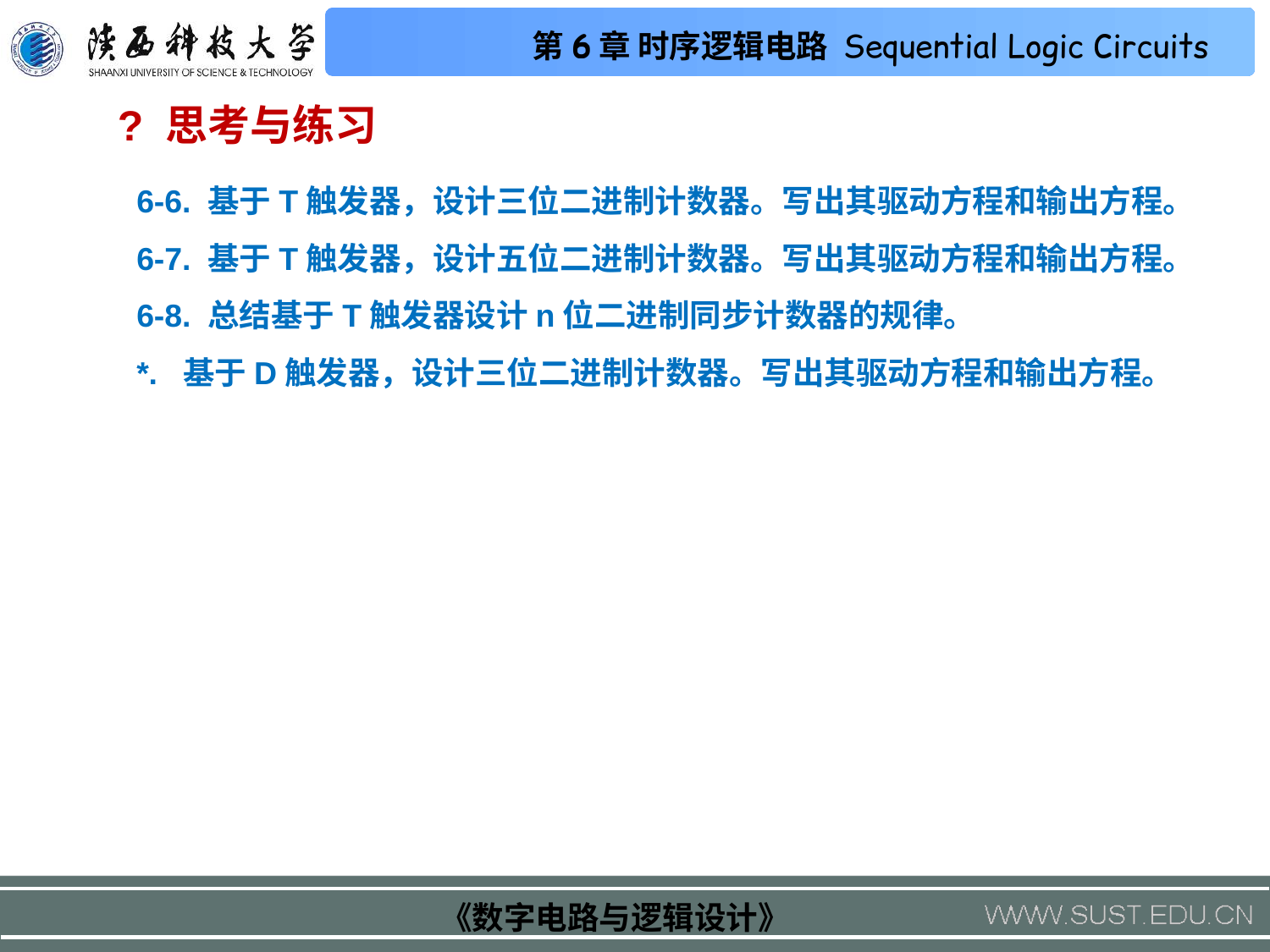

? 思考与练习
6-6. 基于T触发器，设计三位二进制计数器。写出其驱动方程和输出方程。
6-7. 基于T触发器，设计五位二进制计数器。写出其驱动方程和输出方程。
6-8. 总结基于T触发器设计n位二进制同步计数器的规律。
*.  基于D触发器，设计三位二进制计数器。写出其驱动方程和输出方程。